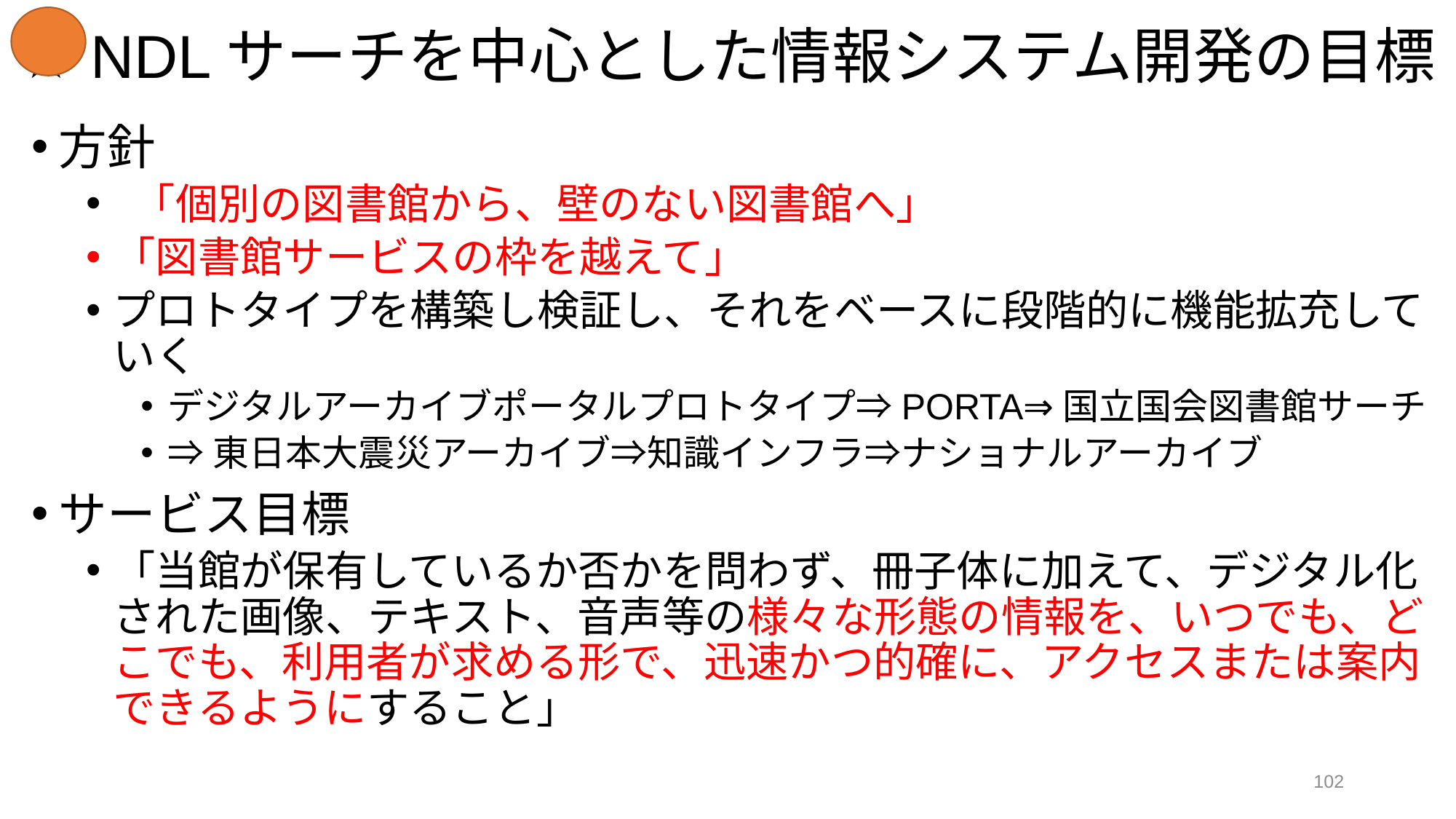

# ☆ NDLサーチを中心とした情報システム開発の目標

方針
 「個別の図書館から、壁のない図書館へ」
「図書館サービスの枠を越えて」
プロトタイプを構築し検証し、それをベースに段階的に機能拡充していく
デジタルアーカイブポータルプロトタイプ⇒PORTA⇒国立国会図書館サーチ
⇒東日本大震災アーカイブ⇒知識インフラ⇒ナショナルアーカイブ
サービス目標
「当館が保有しているか否かを問わず、冊子体に加えて、デジタル化された画像、テキスト、音声等の様々な形態の情報を、いつでも、どこでも、利用者が求める形で、迅速かつ的確に、アクセスまたは案内できるようにすること」

102